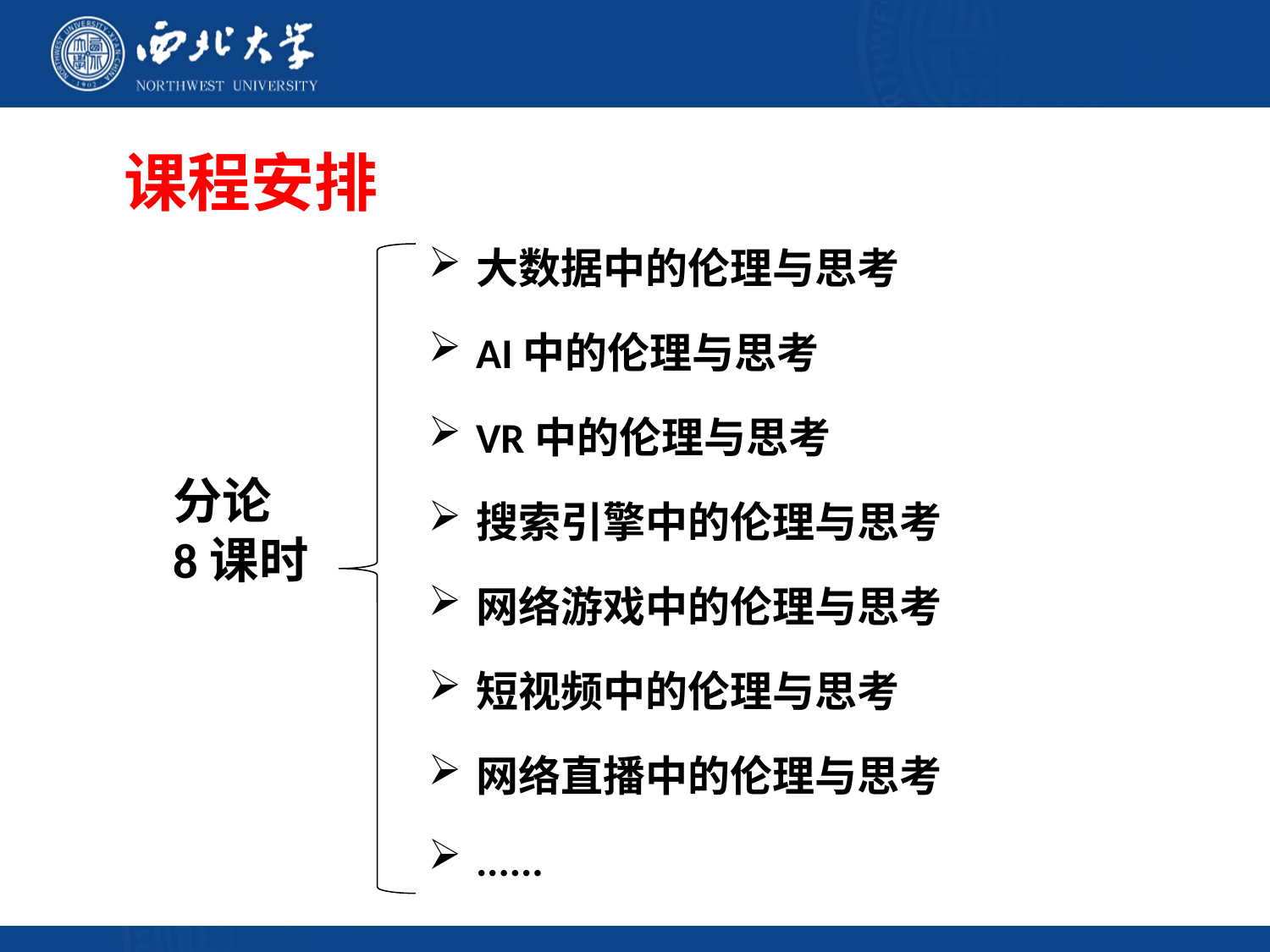

# 课程安排
大数据中的伦理与思考
AI中的伦理与思考
VR中的伦理与思考
搜索引擎中的伦理与思考
网络游戏中的伦理与思考
短视频中的伦理与思考
网络直播中的伦理与思考
......

分论
8课时